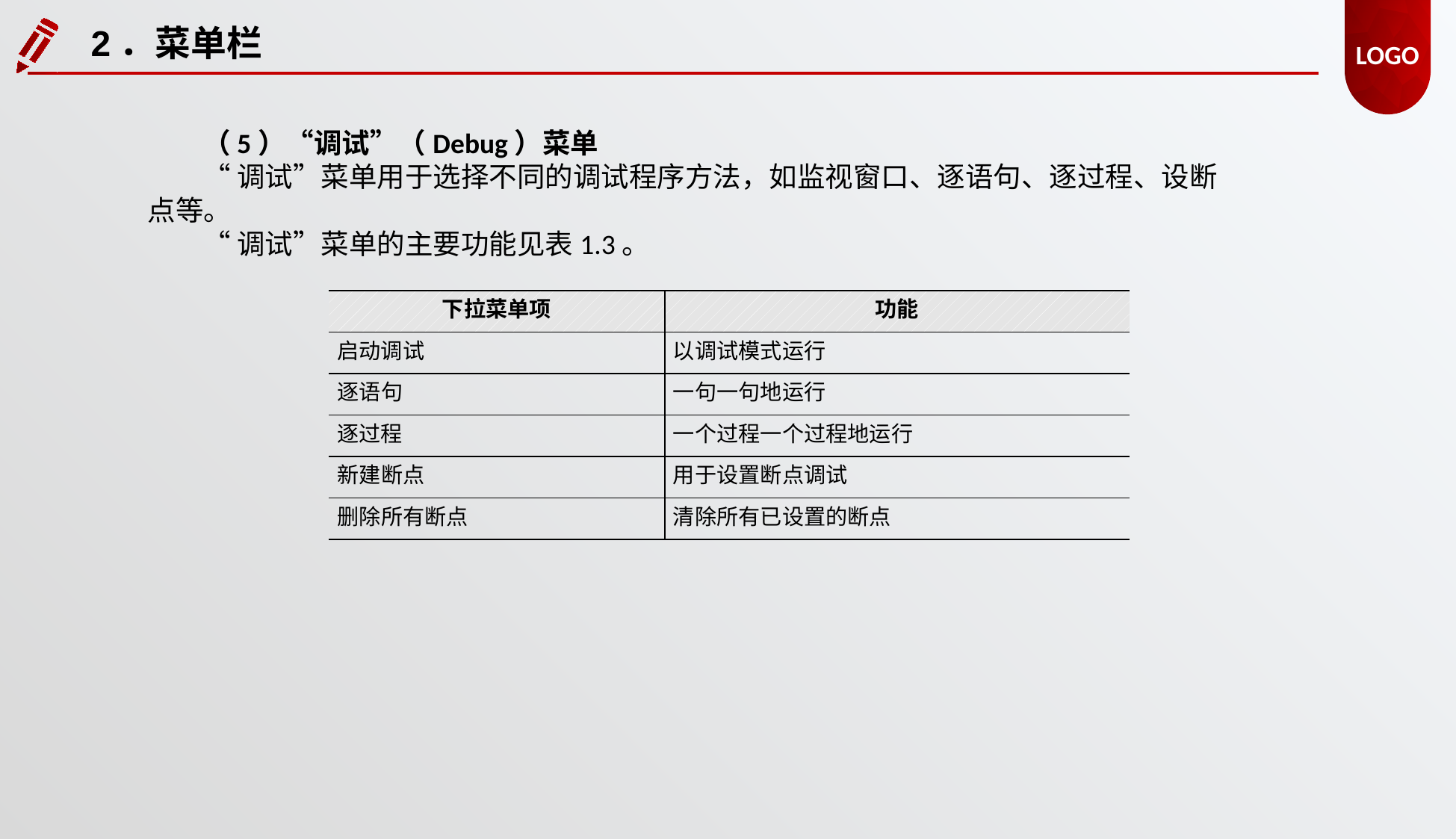

2．菜单栏
（5）“调试”（Debug）菜单
“调试”菜单用于选择不同的调试程序方法，如监视窗口、逐语句、逐过程、设断点等。
“调试”菜单的主要功能见表1.3。
| 下拉菜单项 | 功能 |
| --- | --- |
| 启动调试 | 以调试模式运行 |
| 逐语句 | 一句一句地运行 |
| 逐过程 | 一个过程一个过程地运行 |
| 新建断点 | 用于设置断点调试 |
| 删除所有断点 | 清除所有已设置的断点 |